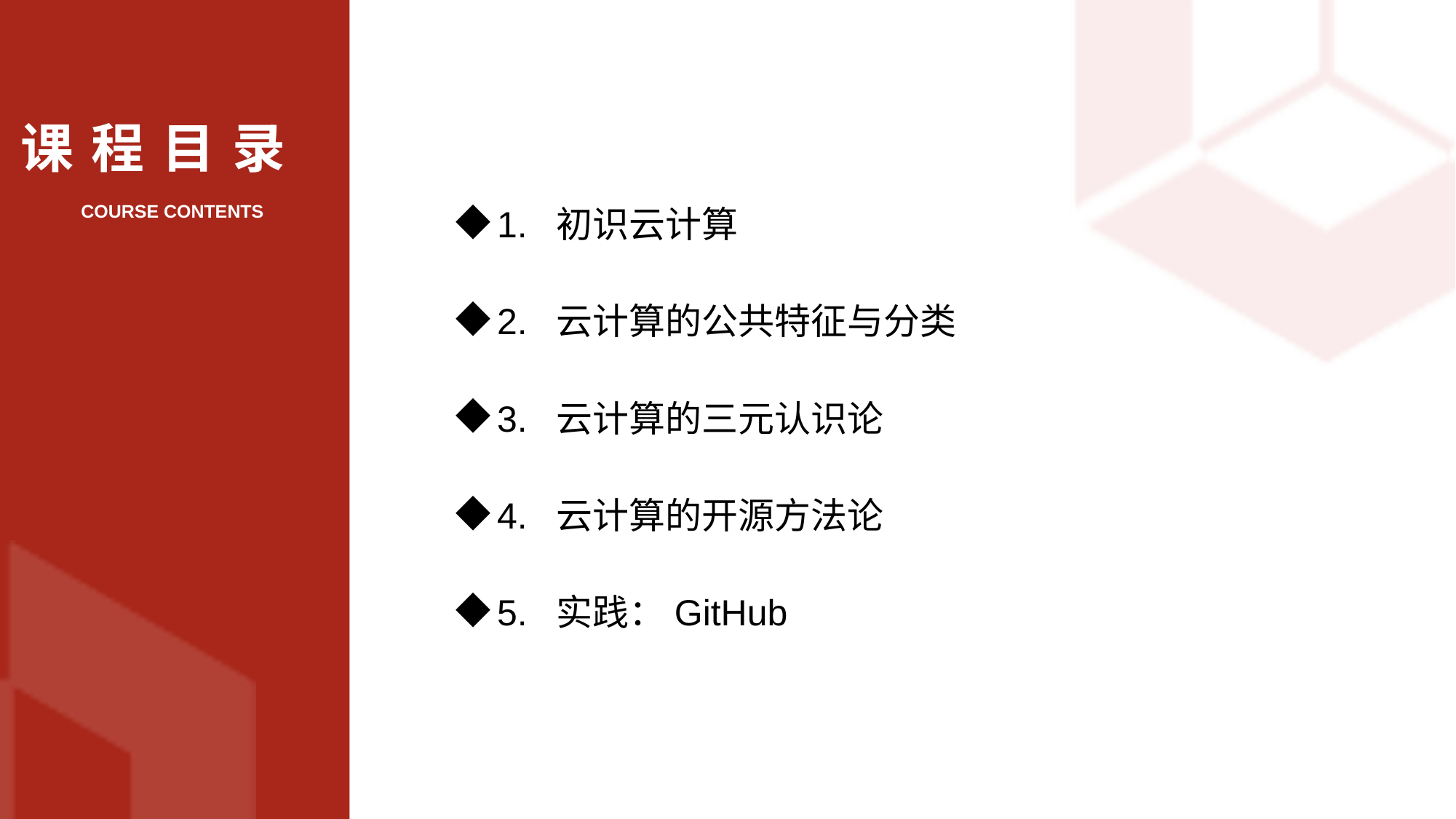

1.  初识云计算
2.  云计算的公共特征与分类
3.  云计算的三元认识论
4.  云计算的开源方法论
5.  实践：GitHub